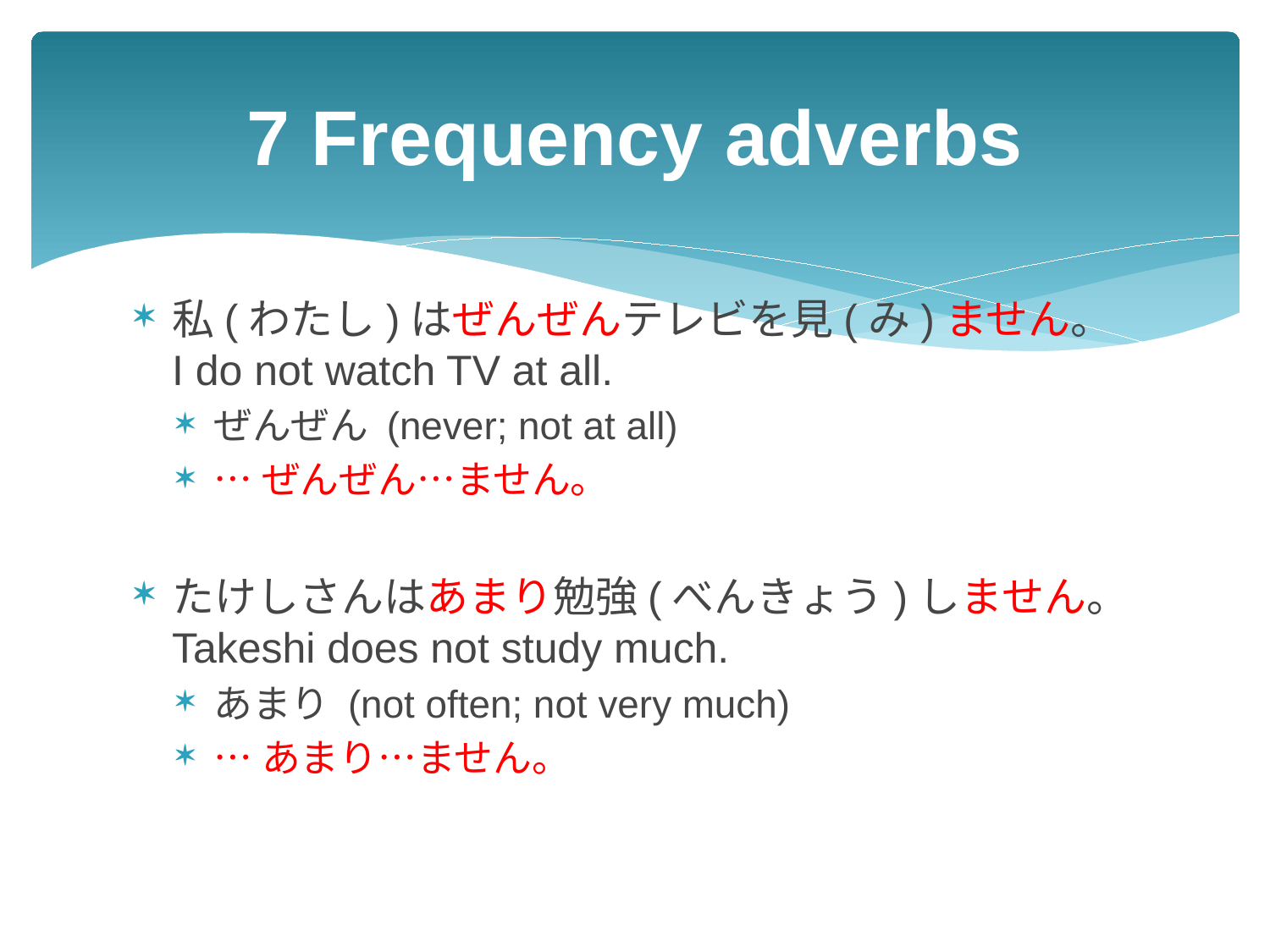

# 7 Frequency adverbs
私(わたし)はぜんぜんテレビを見(み)ません。 I do not watch TV at all.
ぜんぜん (never; not at all)
…ぜんぜん…ません。

たけしさんはあまり勉強(べんきょう)しません。 Takeshi does not study much.
あまり (not often; not very much)
…あまり…ません。